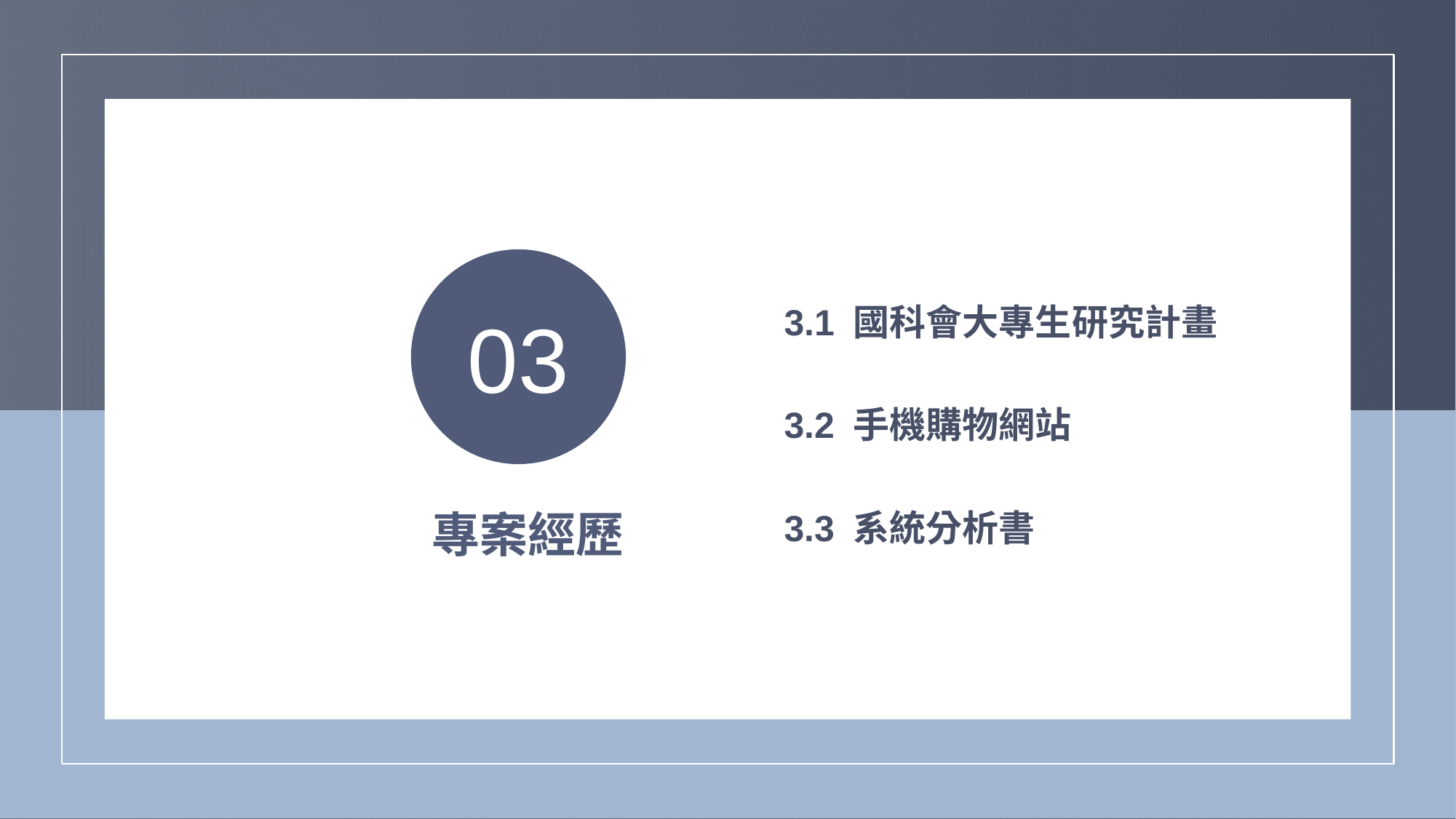

03
3.1 國科會大專生研究計畫
3.2 手機購物網站
專案經歷
3.3 系統分析書